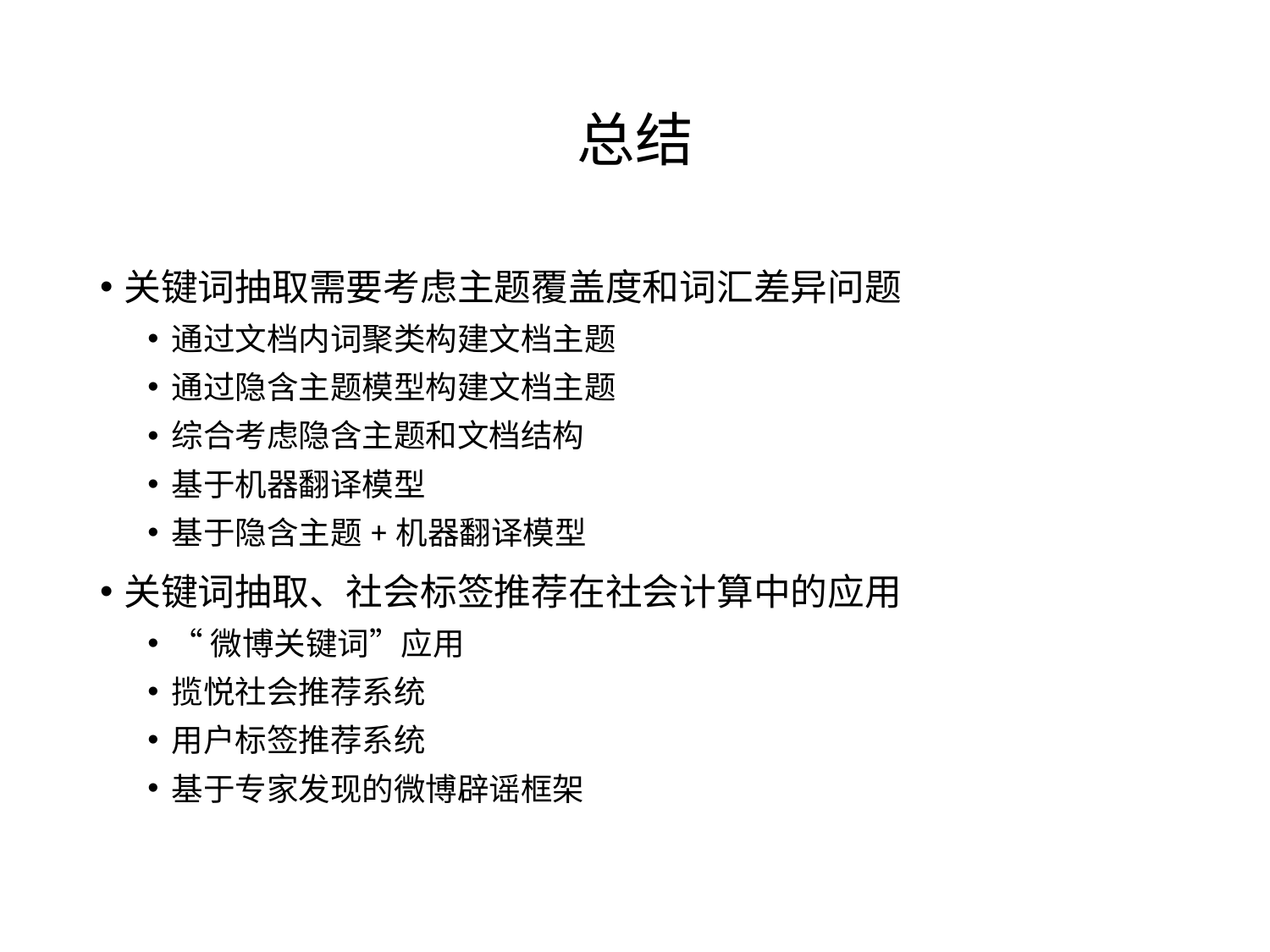

# 总结
关键词抽取需要考虑主题覆盖度和词汇差异问题
通过文档内词聚类构建文档主题
通过隐含主题模型构建文档主题
综合考虑隐含主题和文档结构
基于机器翻译模型
基于隐含主题+机器翻译模型
关键词抽取、社会标签推荐在社会计算中的应用
“微博关键词”应用
揽悦社会推荐系统
用户标签推荐系统
基于专家发现的微博辟谣框架